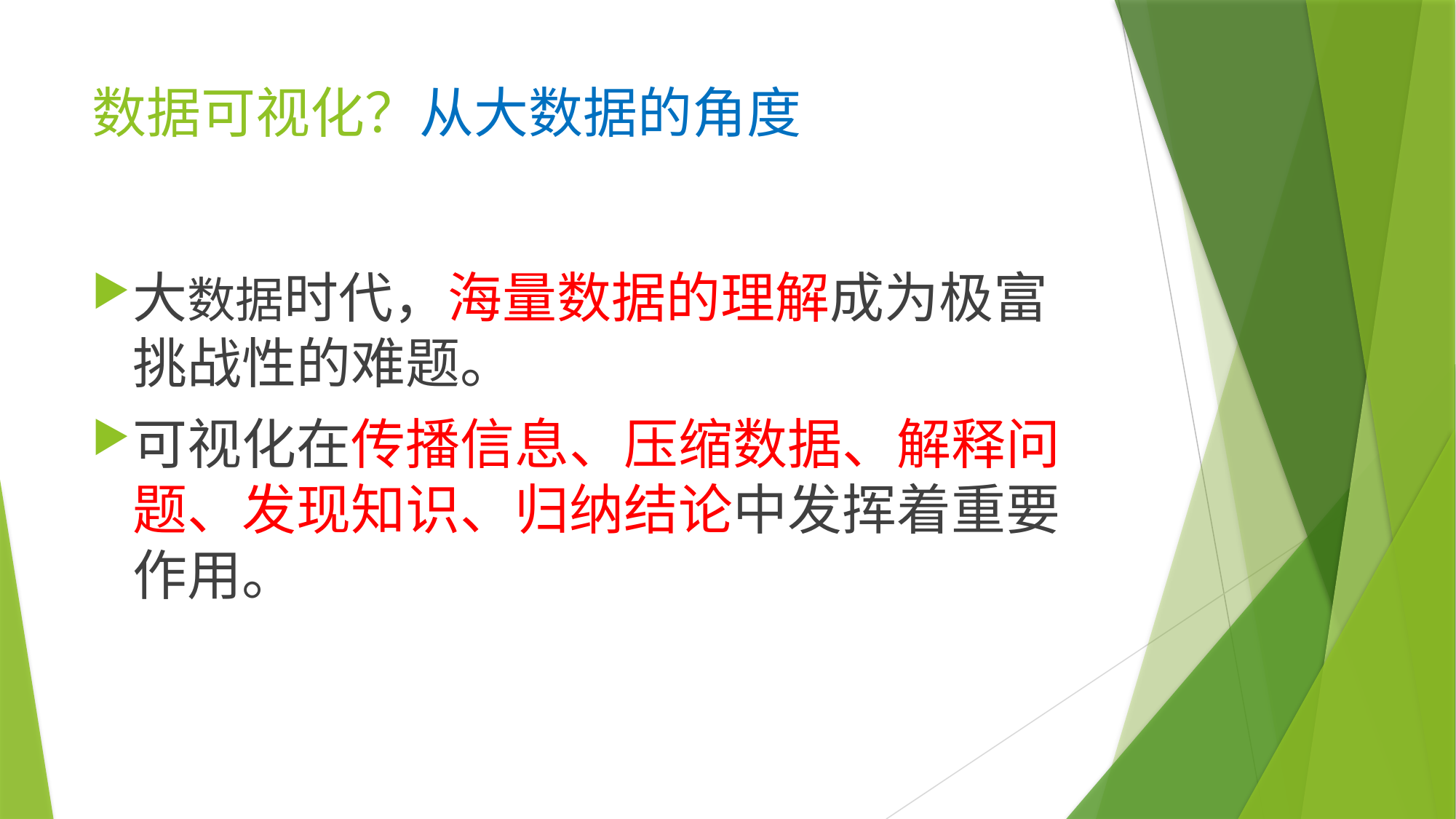

# 数据可视化？从大数据的角度
大数据时代，海量数据的理解成为极富挑战性的难题。
可视化在传播信息、压缩数据、解释问题、发现知识、归纳结论中发挥着重要作用。